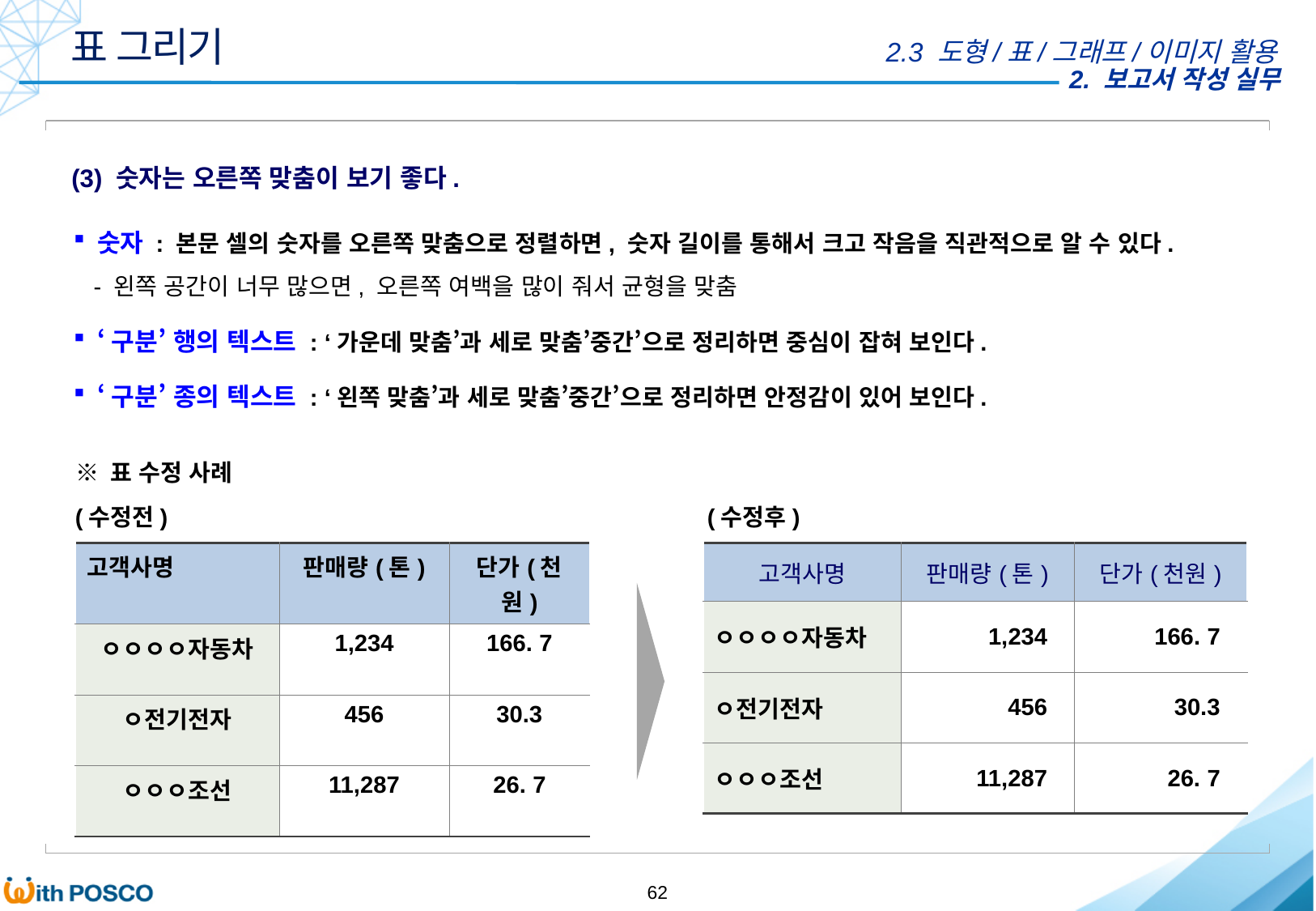

표 그리기
2.3 도형/표/그래프/이미지 활용
(3) 숫자는 오른쪽 맞춤이 보기 좋다.
숫자 : 본문 셀의 숫자를 오른쪽 맞춤으로 정렬하면, 숫자 길이를 통해서 크고 작음을 직관적으로 알 수 있다.
   - 왼쪽 공간이 너무 많으면, 오른쪽 여백을 많이 줘서 균형을 맞춤
‘구분’ 행의 텍스트 : ‘가운데 맞춤’과 세로 맞춤’중간’으로 정리하면 중심이 잡혀 보인다.
‘구분’ 종의 텍스트 : ‘왼쪽 맞춤’과 세로 맞춤’중간’으로 정리하면 안정감이 있어 보인다.
※ 표 수정 사례
(수정전)
(수정후)
| 고객사명 | 판매량(톤) | 단가(천원) |
| --- | --- | --- |
| ㅇㅇㅇㅇ자동차 | 1,234 | 166. 7 |
| ㅇ전기전자 | 456 | 30.3 |
| ㅇㅇㅇ조선 | 11,287 | 26. 7 |
| 고객사명 | 판매량(톤) | 단가(천원) |
| --- | --- | --- |
| ㅇㅇㅇㅇ자동차 | 1,234 | 166. 7 |
| ㅇ전기전자 | 456 | 30.3 |
| ㅇㅇㅇ조선 | 11,287 | 26. 7 |